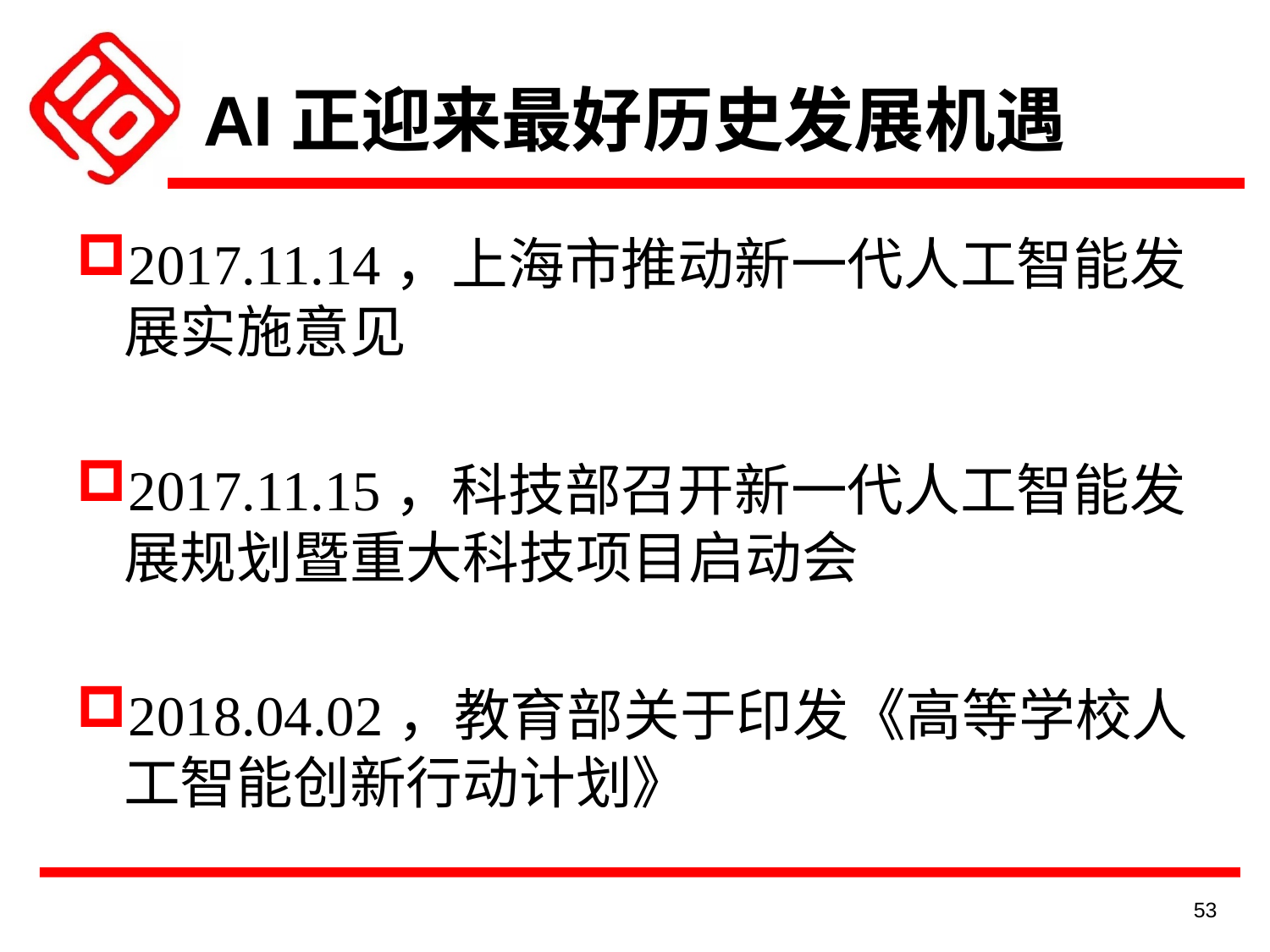

# AI正迎来最好历史发展机遇
2017.11.14，上海市推动新一代人工智能发展实施意见

2017.11.15，科技部召开新一代人工智能发展规划暨重大科技项目启动会

2018.04.02，教育部关于印发《高等学校人工智能创新行动计划》

53